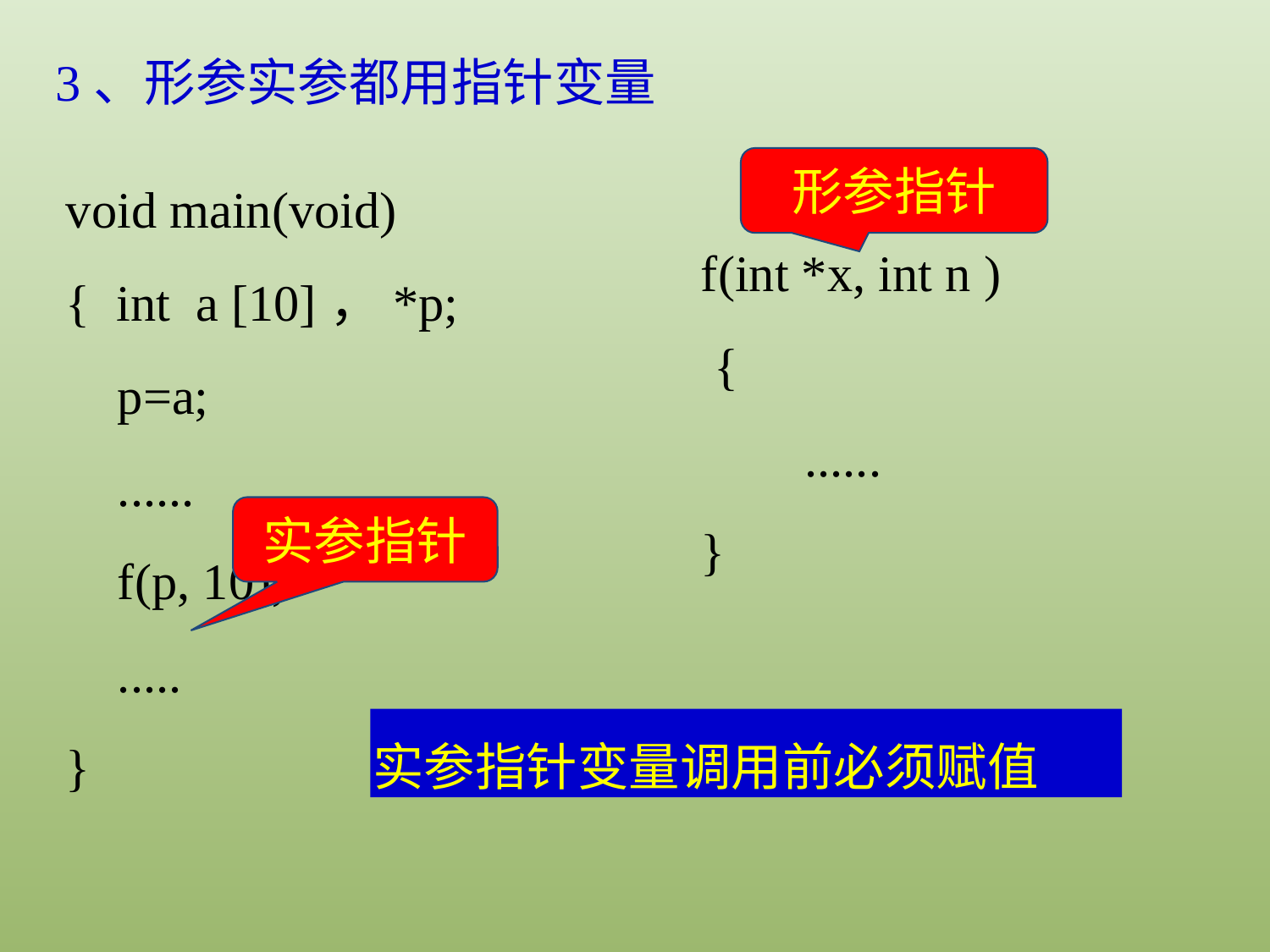

3、形参实参都用指针变量
形参指针
void main(void)
{  int  a [10]，*p;
    p=a;
    ......
    f(p, 10);
    .....
}
f(int *x, int n )
 {
        ......
}
实参指针
实参指针变量调用前必须赋值
447